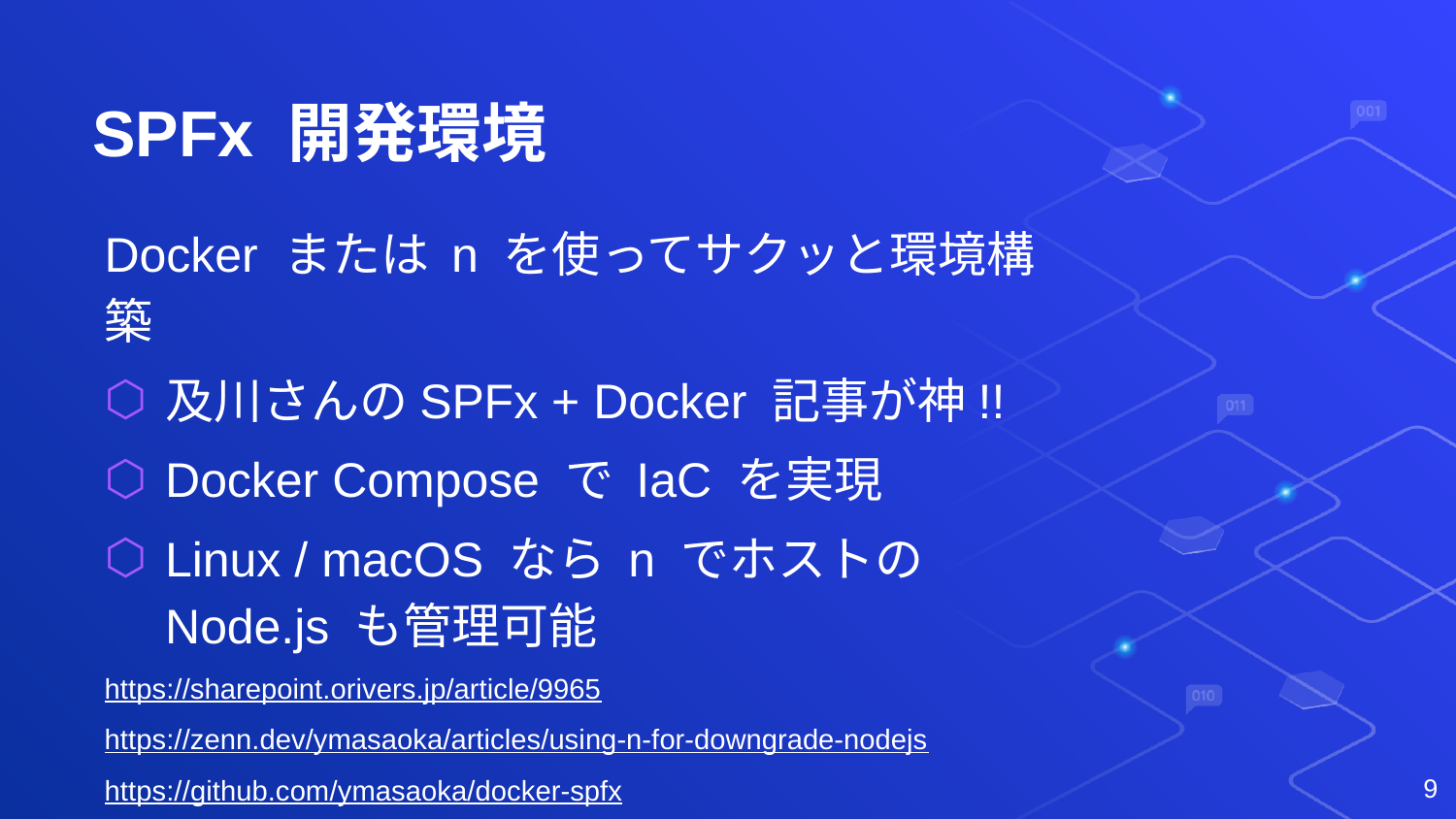

# SPFx 開発環境
Docker または n を使ってサクッと環境構築
及川さんのSPFx + Docker 記事が神!!
Docker Compose で IaC を実現
Linux / macOS なら n でホストの Node.js も管理可能
https://sharepoint.orivers.jp/article/9965
https://zenn.dev/ymasaoka/articles/using-n-for-downgrade-nodejs
https://github.com/ymasaoka/docker-spfx
9